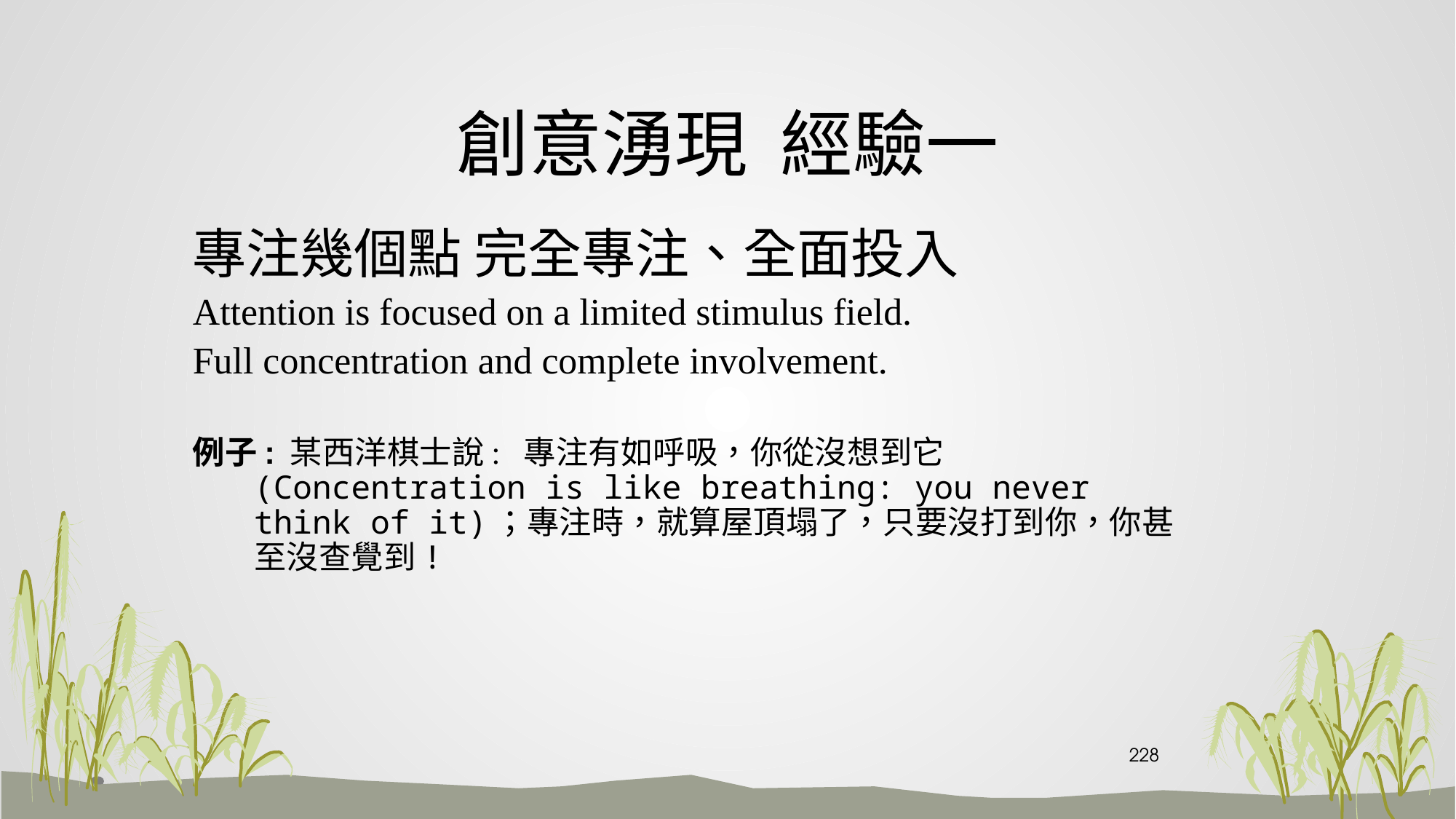

# 創意湧現  經驗一
專注幾個點 完全專注、全面投入
Attention is focused on a limited stimulus field.
Full concentration and complete involvement.

例子: 某西洋棋士說:  專注有如呼吸，你從沒想到它 (Concentration is like breathing: you never think of it)；專注時，就算屋頂塌了，只要沒打到你，你甚至沒查覺到!

228